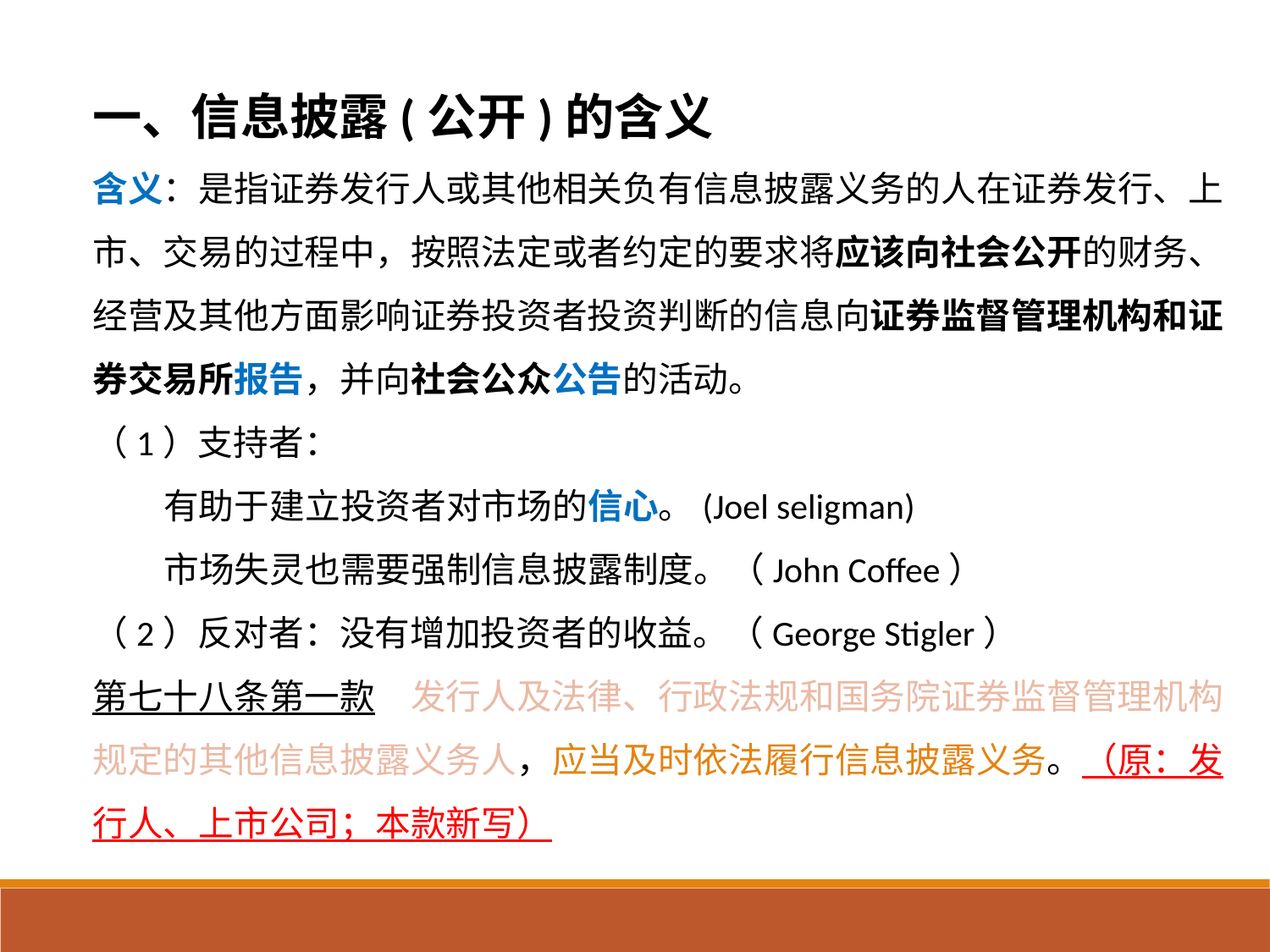

一、信息披露(公开)的含义
含义：是指证券发行人或其他相关负有信息披露义务的人在证券发行、上市、交易的过程中，按照法定或者约定的要求将应该向社会公开的财务、经营及其他方面影响证券投资者投资判断的信息向证券监督管理机构和证券交易所报告，并向社会公众公告的活动。
（1）支持者：
        有助于建立投资者对市场的信心。(Joel seligman)
        市场失灵也需要强制信息披露制度。（John Coffee）
（2）反对者：没有增加投资者的收益。（George Stigler）
第七十八条第一款　发行人及法律、行政法规和国务院证券监督管理机构规定的其他信息披露义务人，应当及时依法履行信息披露义务。（原：发行人、上市公司；本款新写）